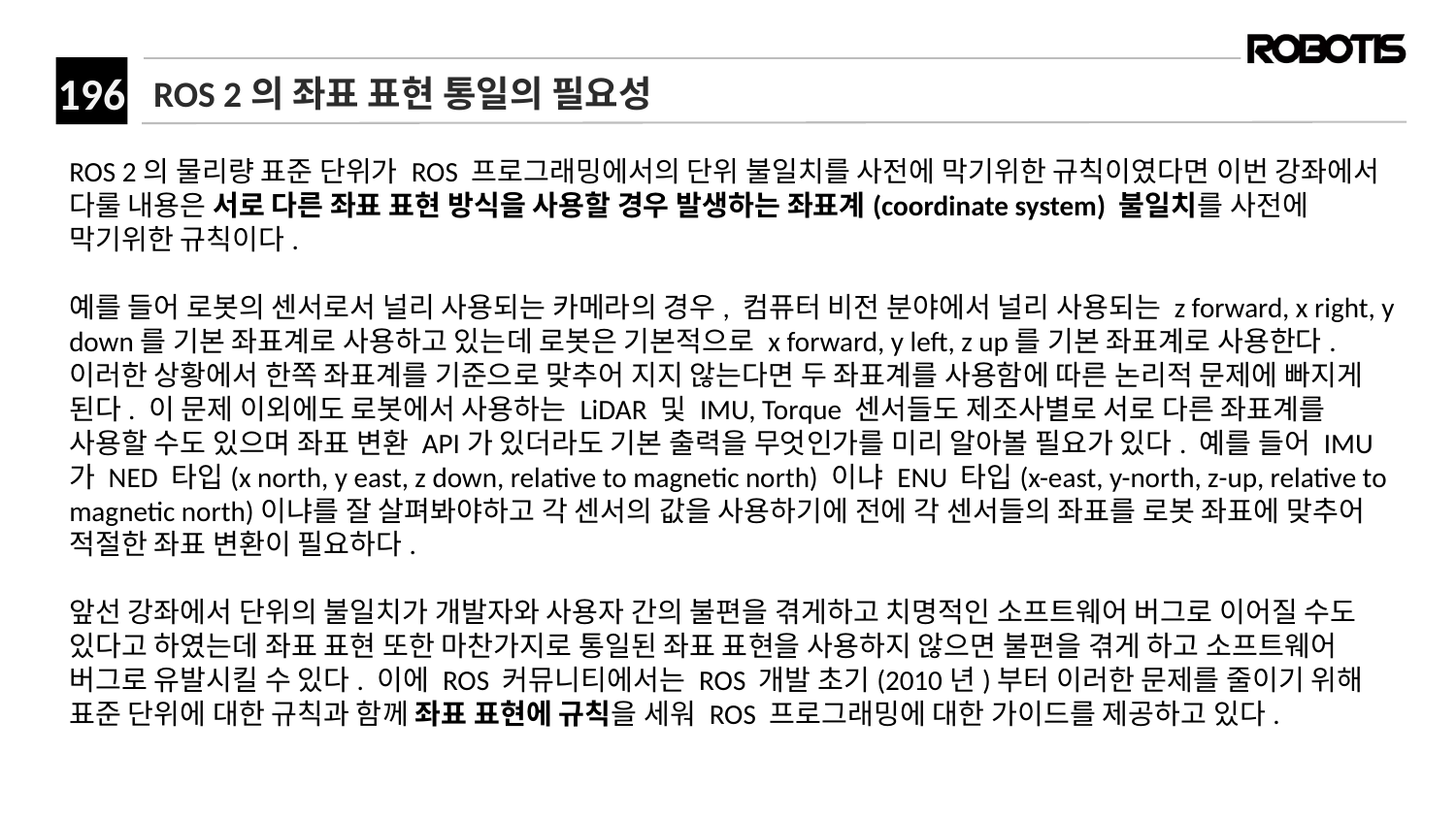

# ROS 2의 좌표 표현 통일의 필요성
ROS 2의 물리량 표준 단위가 ROS 프로그래밍에서의 단위 불일치를 사전에 막기위한 규칙이였다면 이번 강좌에서 다룰 내용은 서로 다른 좌표 표현 방식을 사용할 경우 발생하는 좌표계(coordinate system) 불일치를 사전에 막기위한 규칙이다.

예를 들어 로봇의 센서로서 널리 사용되는 카메라의 경우, 컴퓨터 비전 분야에서 널리 사용되는 z forward, x right, y down를 기본 좌표계로 사용하고 있는데 로봇은 기본적으로 x forward, y left, z up를 기본 좌표계로 사용한다. 이러한 상황에서 한쪽 좌표계를 기준으로 맞추어 지지 않는다면 두 좌표계를 사용함에 따른 논리적 문제에 빠지게 된다. 이 문제 이외에도 로봇에서 사용하는 LiDAR 및 IMU, Torque 센서들도 제조사별로 서로 다른 좌표계를 사용할 수도 있으며 좌표 변환 API가 있더라도 기본 출력을 무엇인가를 미리 알아볼 필요가 있다. 예를 들어 IMU가 NED 타입(x north, y east, z down, relative to magnetic north) 이냐 ENU 타입(x-east, y-north, z-up, relative to magnetic north)이냐를 잘 살펴봐야하고 각 센서의 값을 사용하기에 전에 각 센서들의 좌표를 로봇 좌표에 맞추어 적절한 좌표 변환이 필요하다.

앞선 강좌에서 단위의 불일치가 개발자와 사용자 간의 불편을 겪게하고 치명적인 소프트웨어 버그로 이어질 수도 있다고 하였는데 좌표 표현 또한 마찬가지로 통일된 좌표 표현을 사용하지 않으면 불편을 겪게 하고 소프트웨어 버그로 유발시킬 수 있다. 이에 ROS 커뮤니티에서는 ROS 개발 초기(2010년)부터 이러한 문제를 줄이기 위해 표준 단위에 대한 규칙과 함께 좌표 표현에 규칙을 세워 ROS 프로그래밍에 대한 가이드를 제공하고 있다.